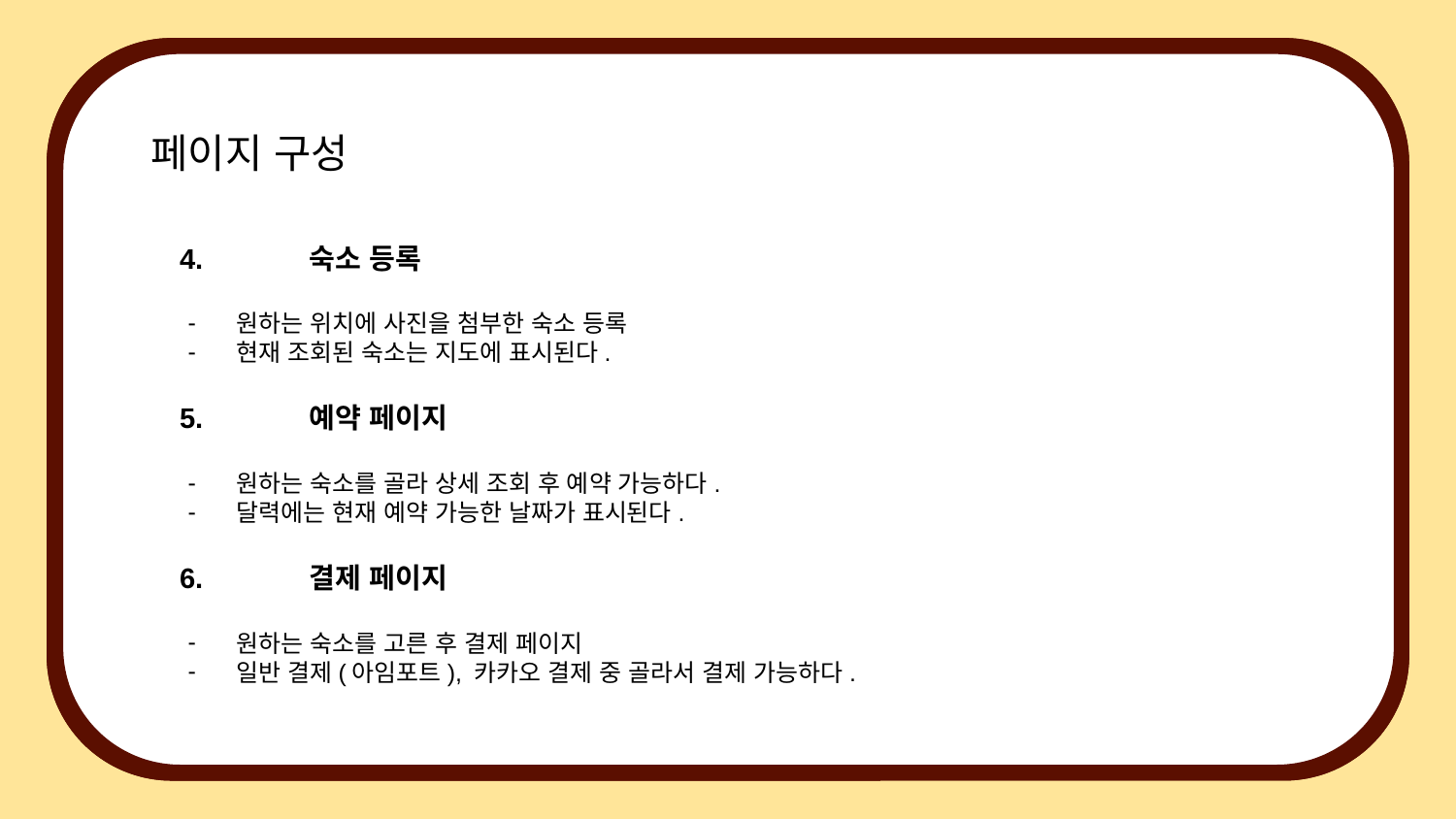

페이지 구성
  4.	숙소 등록

원하는 위치에 사진을 첨부한 숙소 등록
현재 조회된 숙소는 지도에 표시된다.

  5.	예약 페이지

원하는 숙소를 골라 상세 조회 후 예약 가능하다.
달력에는 현재 예약 가능한 날짜가 표시된다.

  6.	결제 페이지

원하는 숙소를 고른 후 결제 페이지
일반 결제(아임포트), 카카오 결제 중 골라서 결제 가능하다.